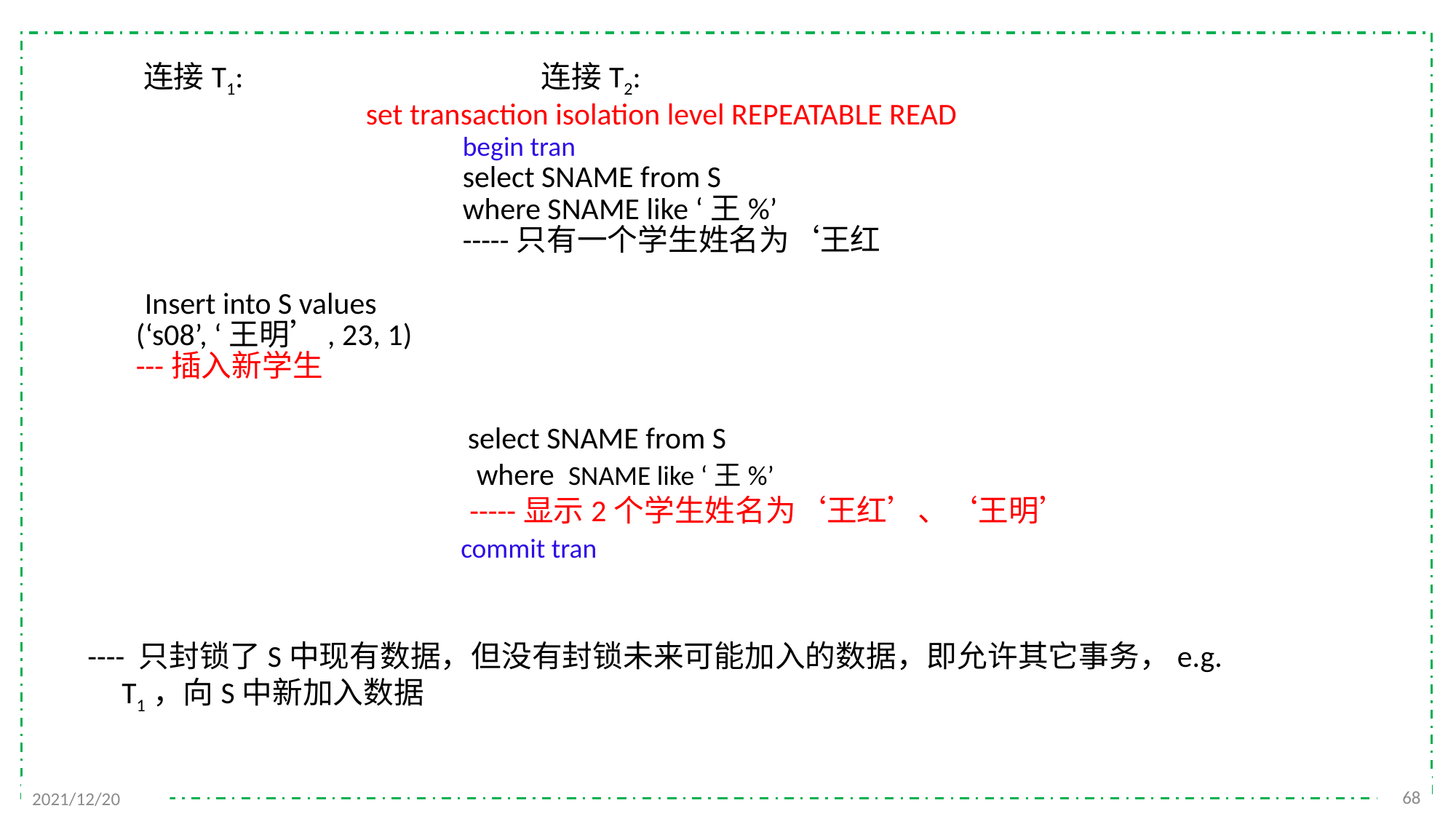

连接T1:                                          连接T2:
                                set transaction isolation level REPEATABLE READ
                                              begin tran
                                              select SNAME from S
                                              where SNAME like ‘王%’
                                              -----只有一个学生姓名为‘王红

Insert into S values
       (‘s08’, ‘王明’, 23, 1)
       ---插入新学生

                                                       select SNAME from S
                                                where  SNAME like ‘王%’
                                               -----显示2个学生姓名为‘王红’、‘王明’
                                                      commit tran

---- 只封锁了S中现有数据，但没有封锁未来可能加入的数据，即允许其它事务，e.g. T1，向S中新加入数据
68
2021/12/20